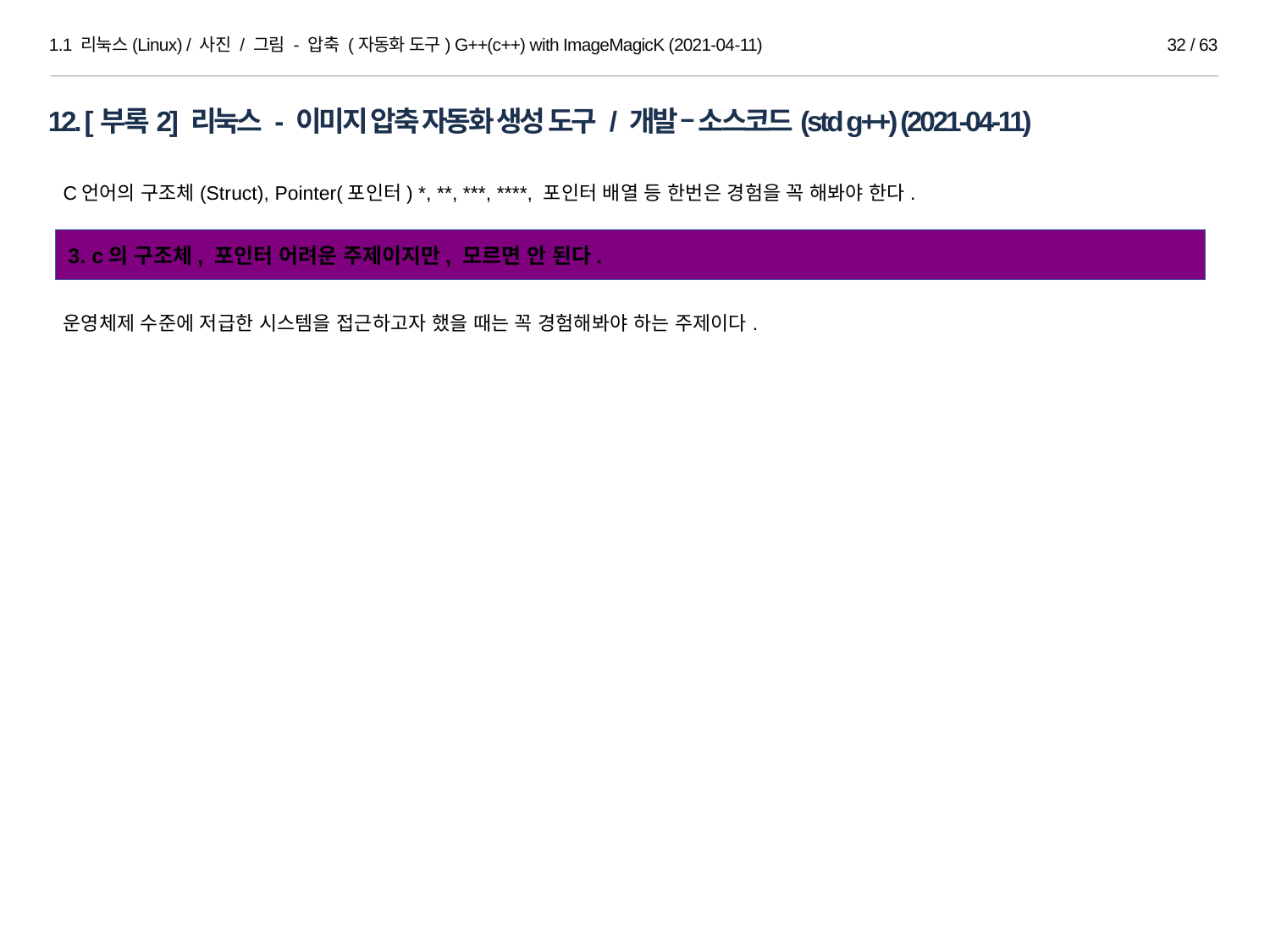

1.1 리눅스(Linux) / 사진 / 그림 - 압축 (자동화 도구) G++(c++) with ImageMagicK (2021-04-11)
32 / 63

12. [부록2] 리눅스 - 이미지 압축 자동화 생성 도구 / 개발 – 소스코드(std g++) (2021-04-11)
C언어의 구조체(Struct), Pointer(포인터) *, **, ***, ****, 포인터 배열 등 한번은 경험을 꼭 해봐야 한다.
3. c의 구조체, 포인터 어려운 주제이지만, 모르면 안 된다.
운영체제 수준에 저급한 시스템을 접근하고자 했을 때는 꼭 경험해봐야 하는 주제이다.